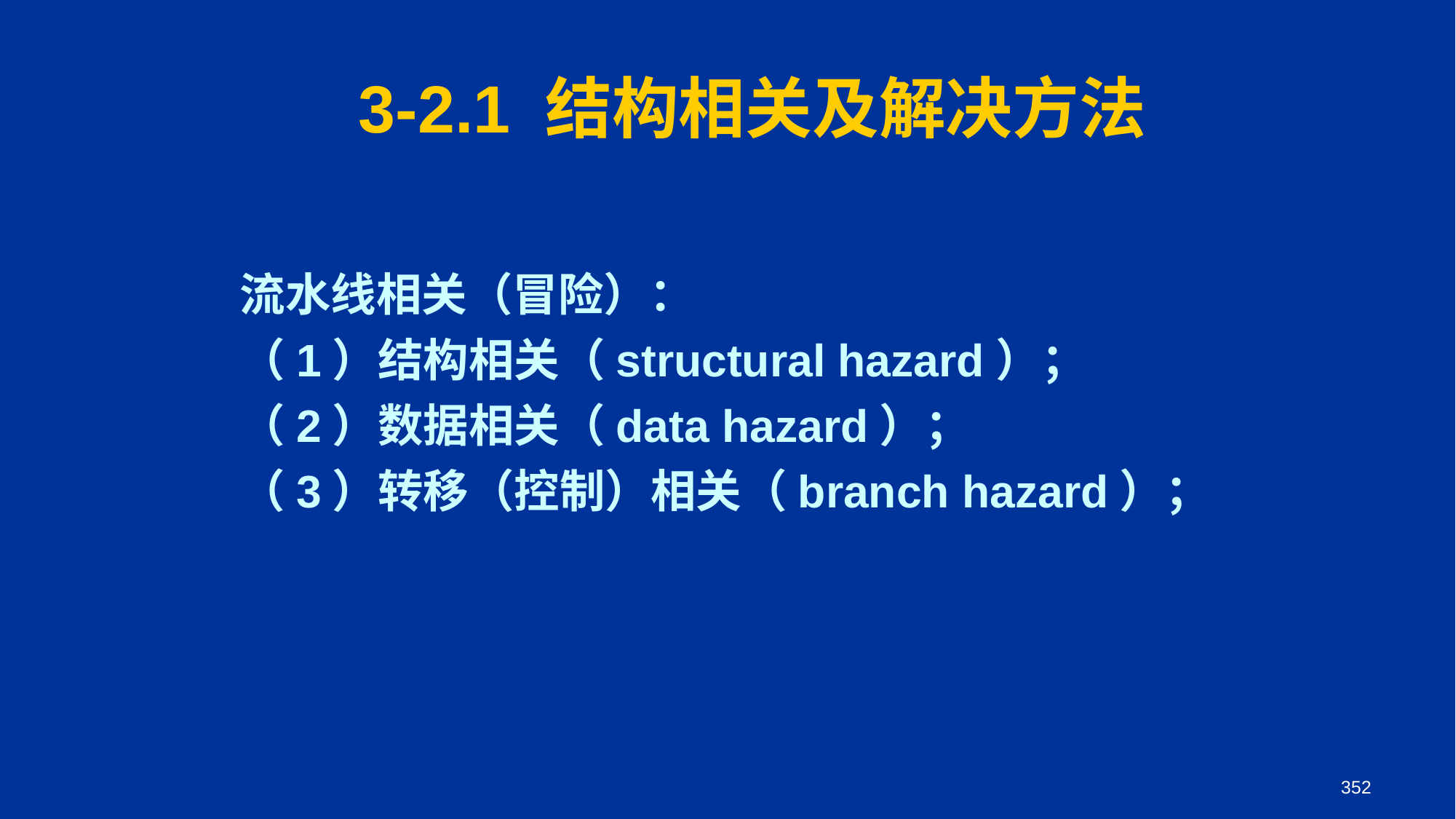

3-2.1 结构相关及解决方法
流水线相关（冒险）：
（1）结构相关（structural hazard）；
（2）数据相关（data hazard）；
（3）转移（控制）相关（branch hazard）；
352